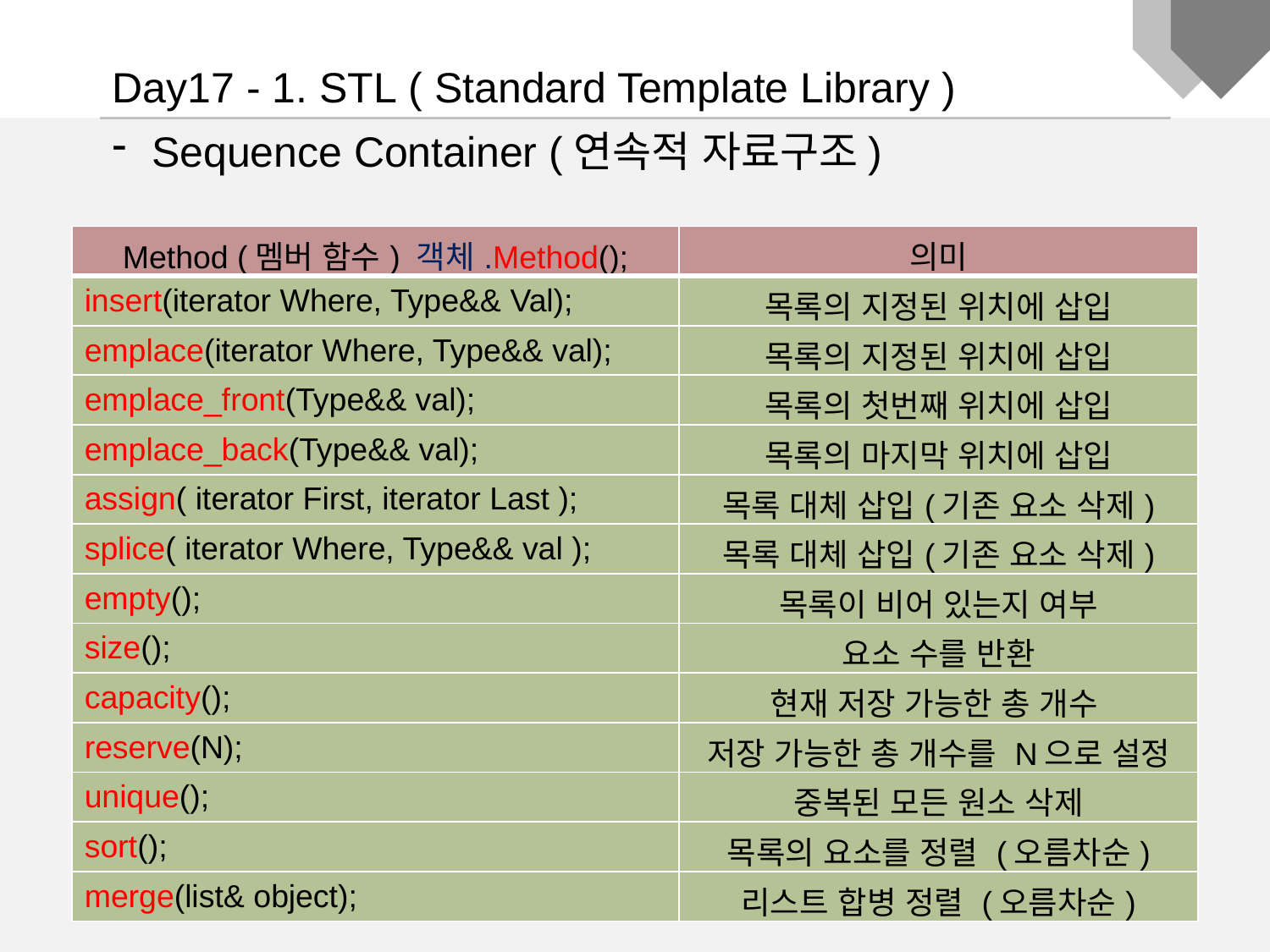

Day17 - 1. STL ( Standard Template Library )
Sequence Container (연속적 자료구조)
| Method (멤버 함수) 객체.Method(); | 의미 |
| --- | --- |
| insert(iterator Where, Type&& Val); | 목록의 지정된 위치에 삽입 |
| emplace(iterator Where, Type&& val); | 목록의 지정된 위치에 삽입 |
| emplace\_front(Type&& val); | 목록의 첫번째 위치에 삽입 |
| emplace\_back(Type&& val); | 목록의 마지막 위치에 삽입 |
| assign( iterator First, iterator Last ); | 목록 대체 삽입(기존 요소 삭제) |
| splice( iterator Where, Type&& val ); | 목록 대체 삽입(기존 요소 삭제) |
| empty(); | 목록이 비어 있는지 여부 |
| size(); | 요소 수를 반환 |
| capacity(); | 현재 저장 가능한 총 개수 |
| reserve(N); | 저장 가능한 총 개수를 N으로 설정 |
| unique(); | 중복된 모든 원소 삭제 |
| sort(); | 목록의 요소를 정렬 (오름차순) |
| merge(list& object); | 리스트 합병 정렬 (오름차순) |